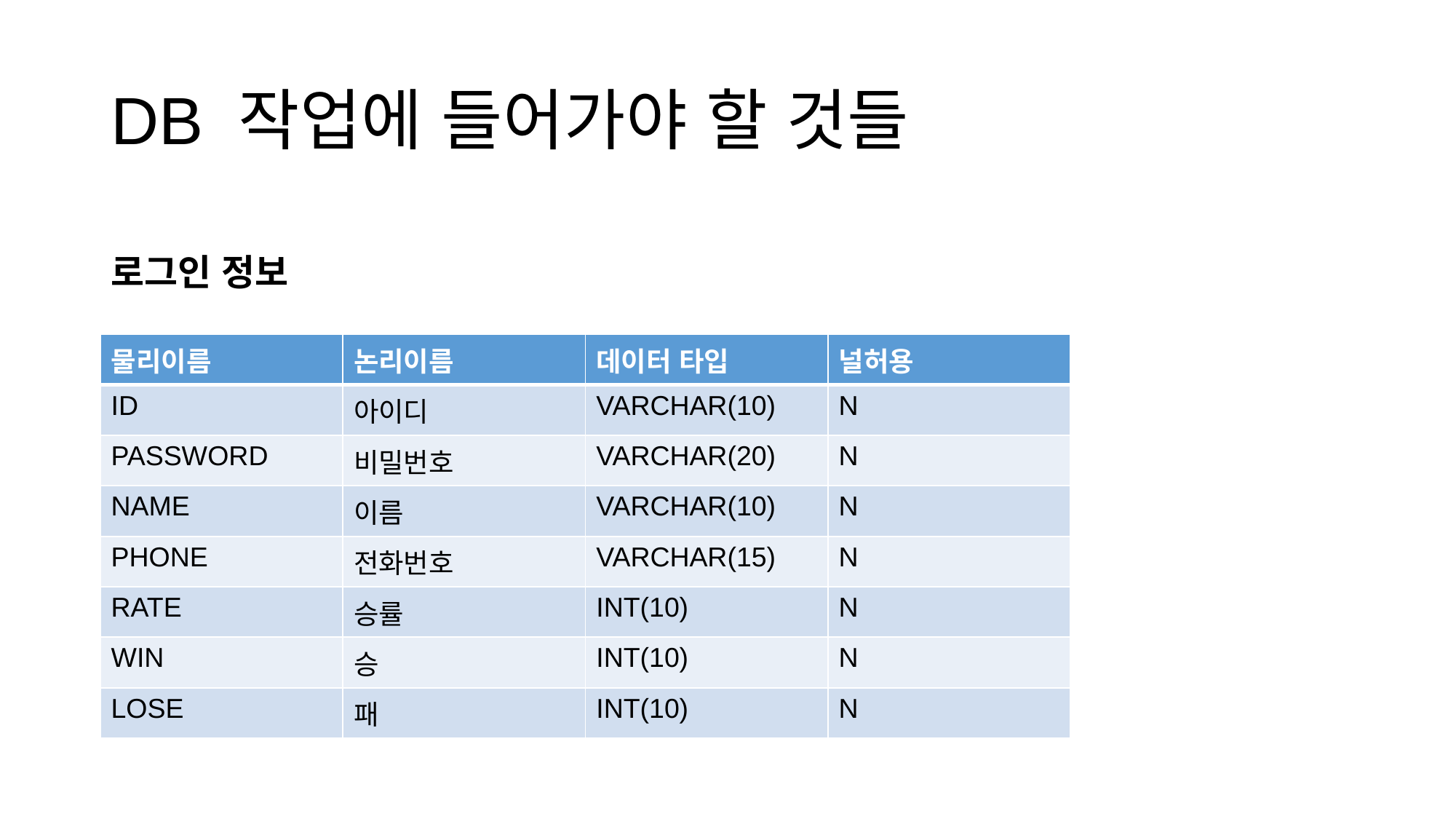

# DB 작업에 들어가야 할 것들
로그인 정보
| 물리이름 | 논리이름 | 데이터 타입 | 널허용 |
| --- | --- | --- | --- |
| ID | 아이디 | VARCHAR(10) | N |
| PASSWORD | 비밀번호 | VARCHAR(20) | N |
| NAME | 이름 | VARCHAR(10) | N |
| PHONE | 전화번호 | VARCHAR(15) | N |
| RATE | 승률 | INT(10) | N |
| WIN | 승 | INT(10) | N |
| LOSE | 패 | INT(10) | N |